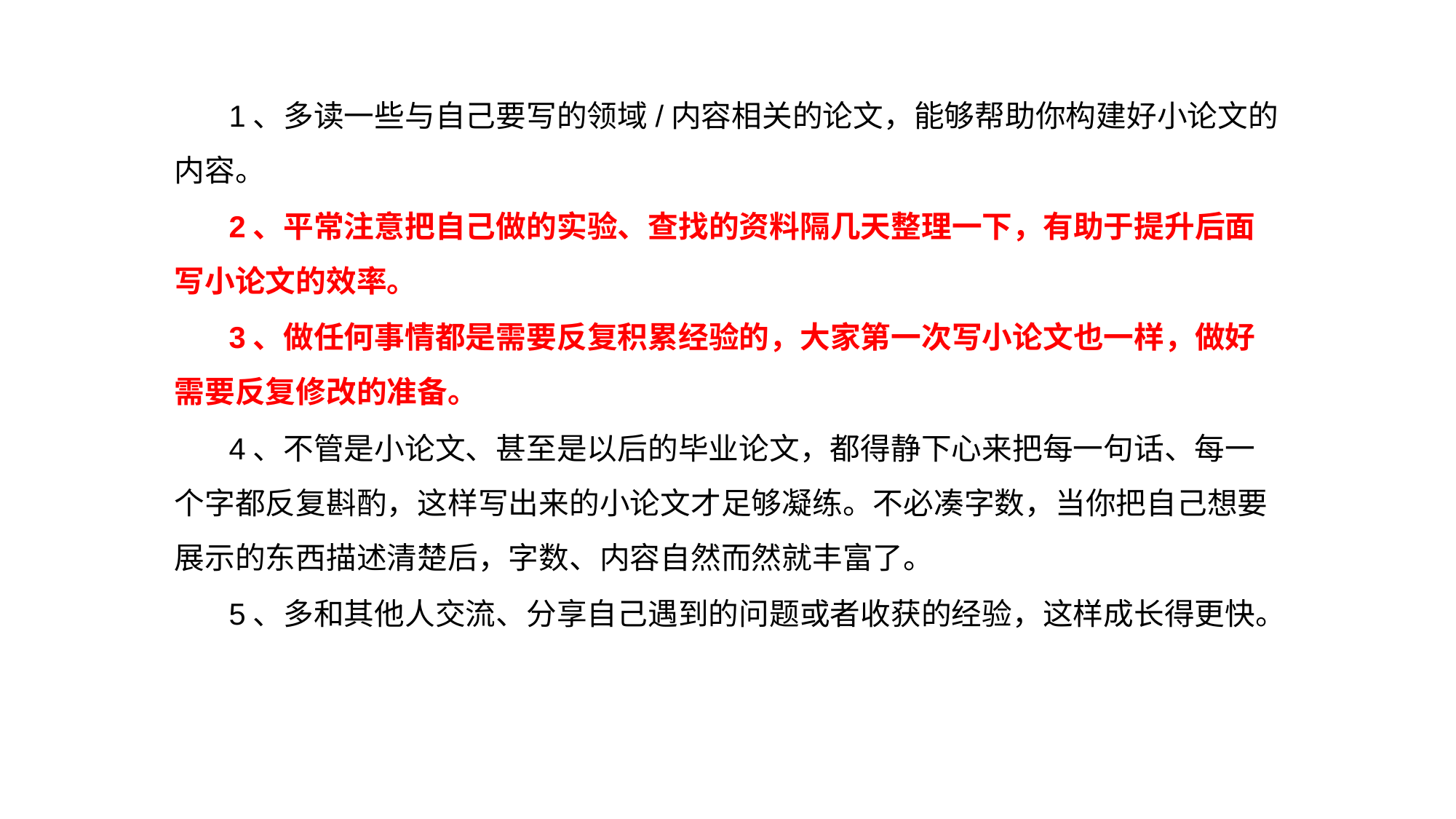

1、多读一些与自己要写的领域/内容相关的论文，能够帮助你构建好小论文的内容。
2、平常注意把自己做的实验、查找的资料隔几天整理一下，有助于提升后面写小论文的效率。
3、做任何事情都是需要反复积累经验的，大家第一次写小论文也一样，做好需要反复修改的准备。
4、不管是小论文、甚至是以后的毕业论文，都得静下心来把每一句话、每一个字都反复斟酌，这样写出来的小论文才足够凝练。不必凑字数，当你把自己想要展示的东西描述清楚后，字数、内容自然而然就丰富了。
5、多和其他人交流、分享自己遇到的问题或者收获的经验，这样成长得更快。